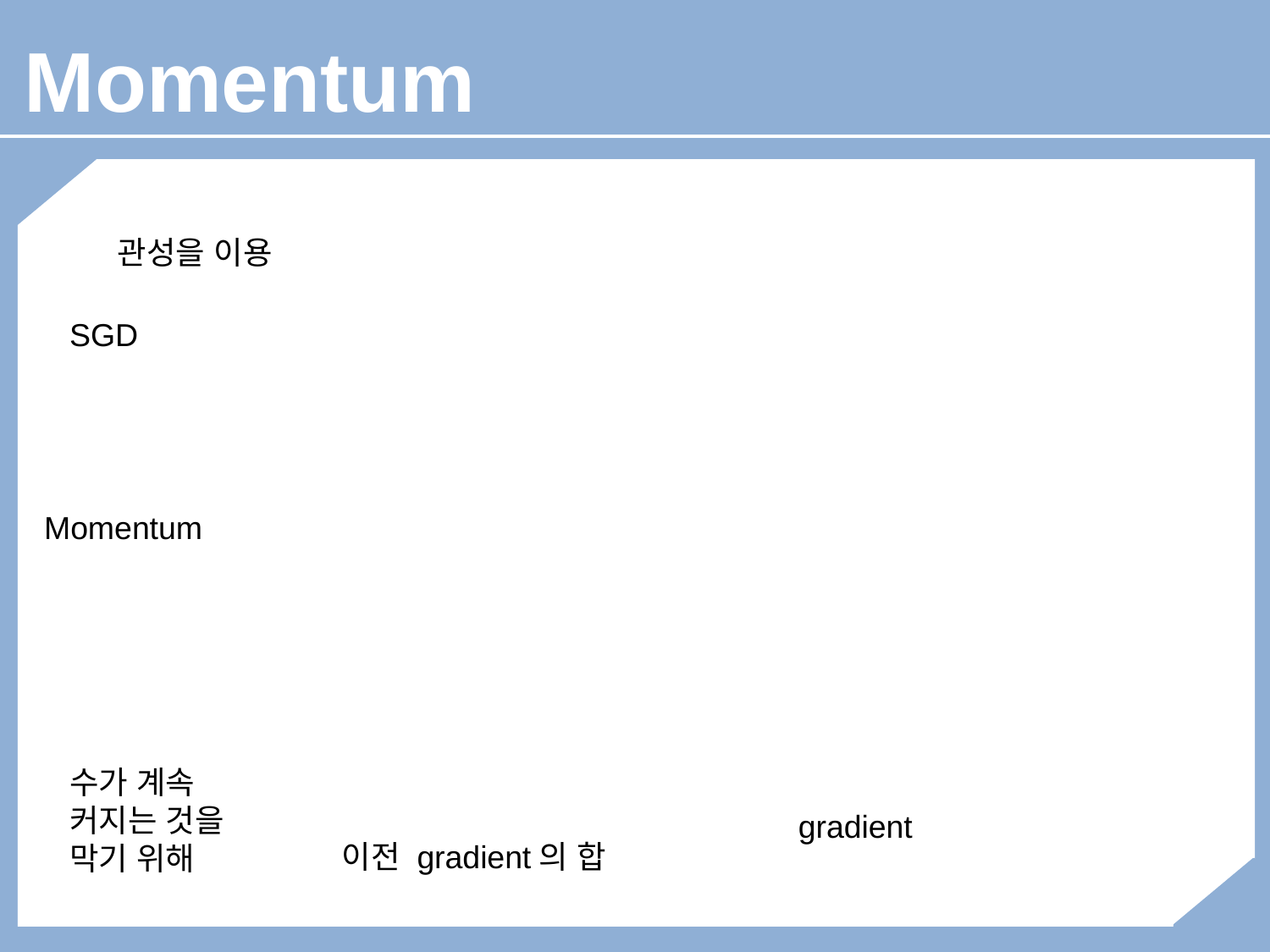

Momentum

관성을 이용
SGD
Momentum
수가 계속
커지는 것을 막기 위해
gradient
이전 gradient의 합